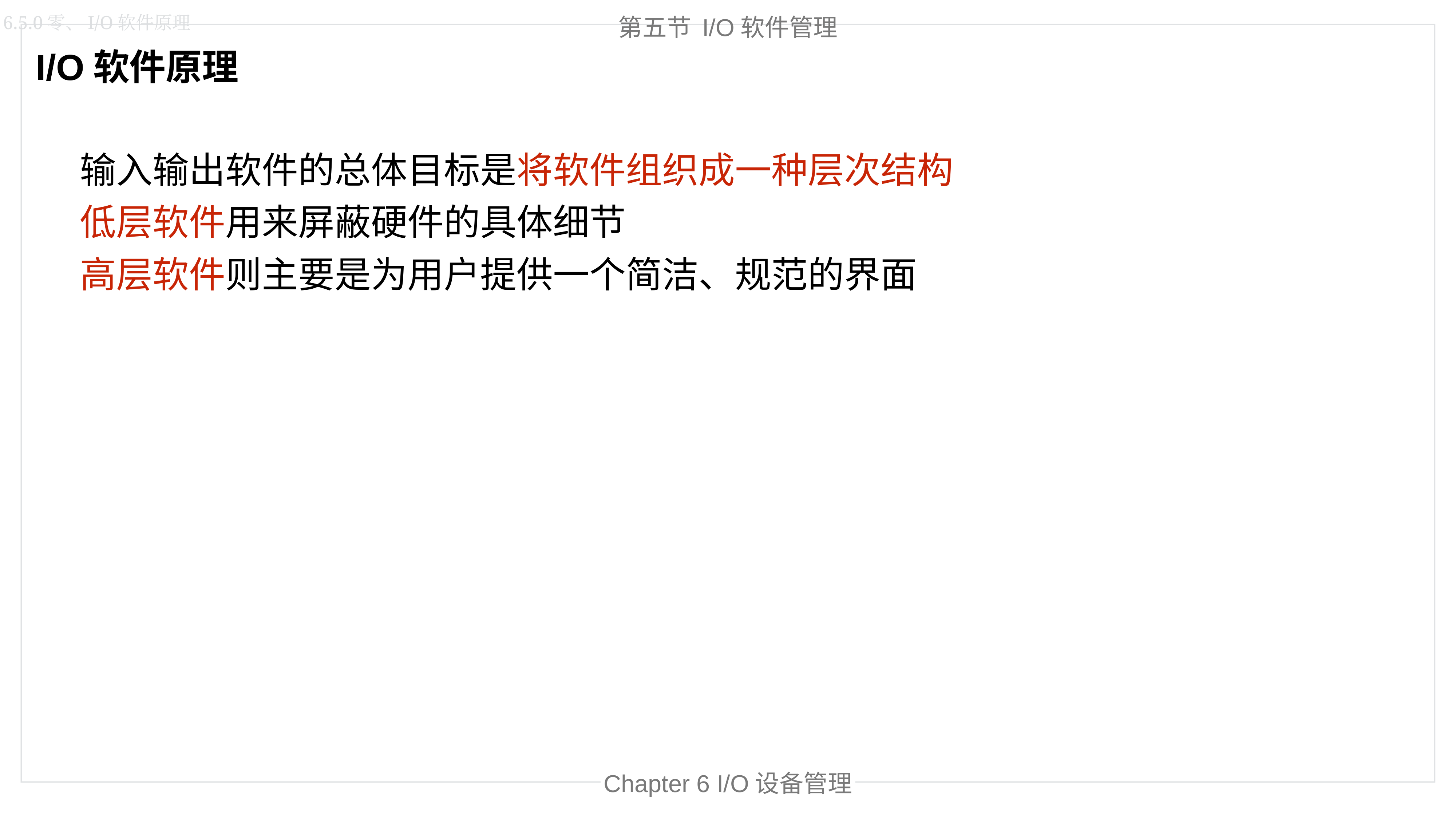

第五节 I/O软件管理
6.5.0零、I/O软件原理

I/O软件原理
输入输出软件的总体目标是将软件组织成一种层次结构
低层软件用来屏蔽硬件的具体细节
高层软件则主要是为用户提供一个简洁、规范的界面
Chapter 6 I/O设备管理
Chapter 处理器管理